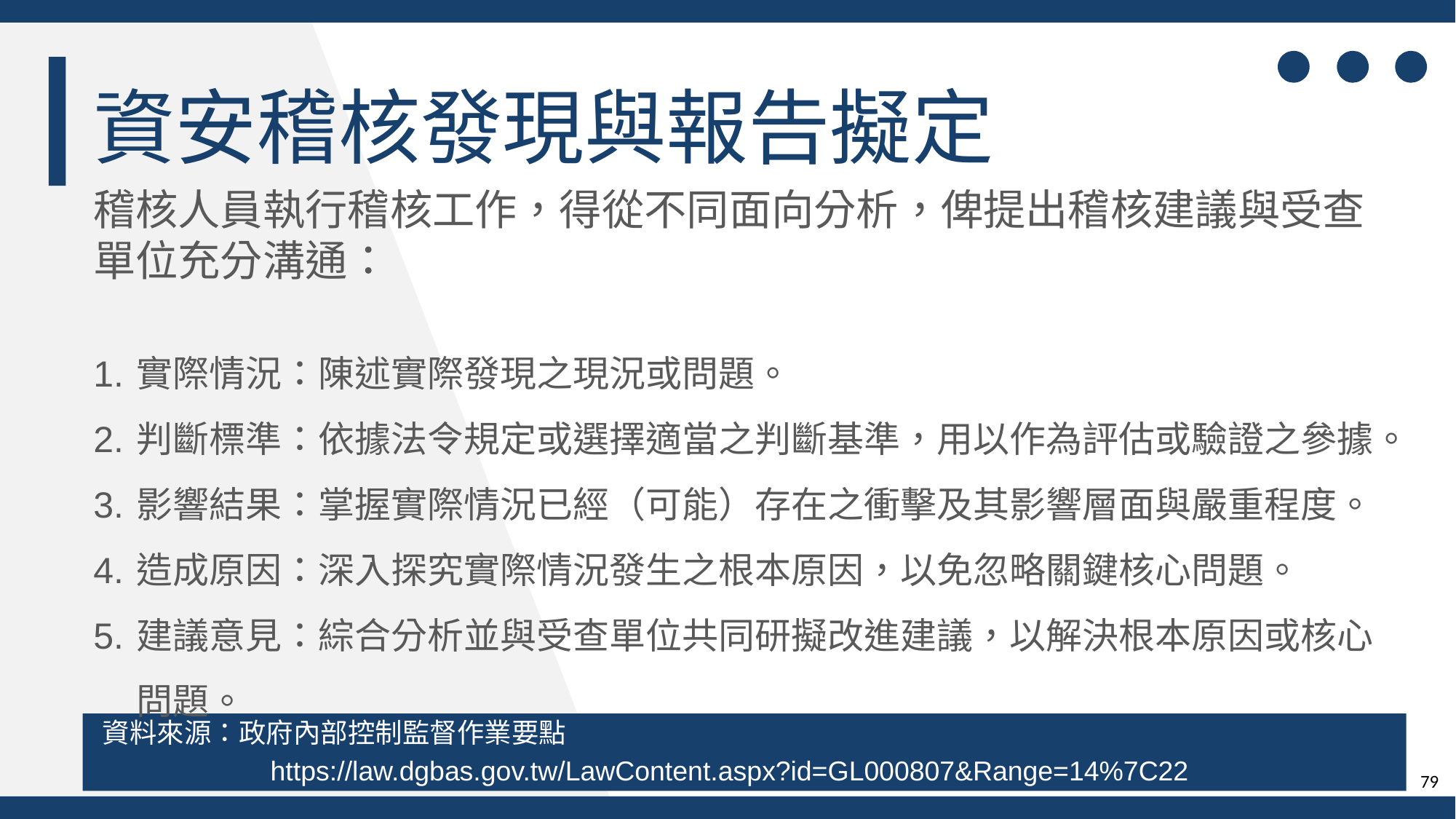

資安稽核發現與報告擬定
稽核人員執行稽核工作，得從不同面向分析，俾提出稽核建議與受查
單位充分溝通：

實際情況：陳述實際發現之現況或問題。
判斷標準：依據法令規定或選擇適當之判斷基準，用以作為評估或驗證之參據。
影響結果：掌握實際情況已經（可能）存在之衝擊及其影響層面與嚴重程度。
造成原因：深入探究實際情況發生之根本原因，以免忽略關鍵核心問題。
建議意見：綜合分析並與受查單位共同研擬改進建議，以解決根本原因或核心
問題。

資料來源：政府內部控制監督作業要點
                      https://law.dgbas.gov.tw/LawContent.aspx?id=GL000807&Range=14%7C22